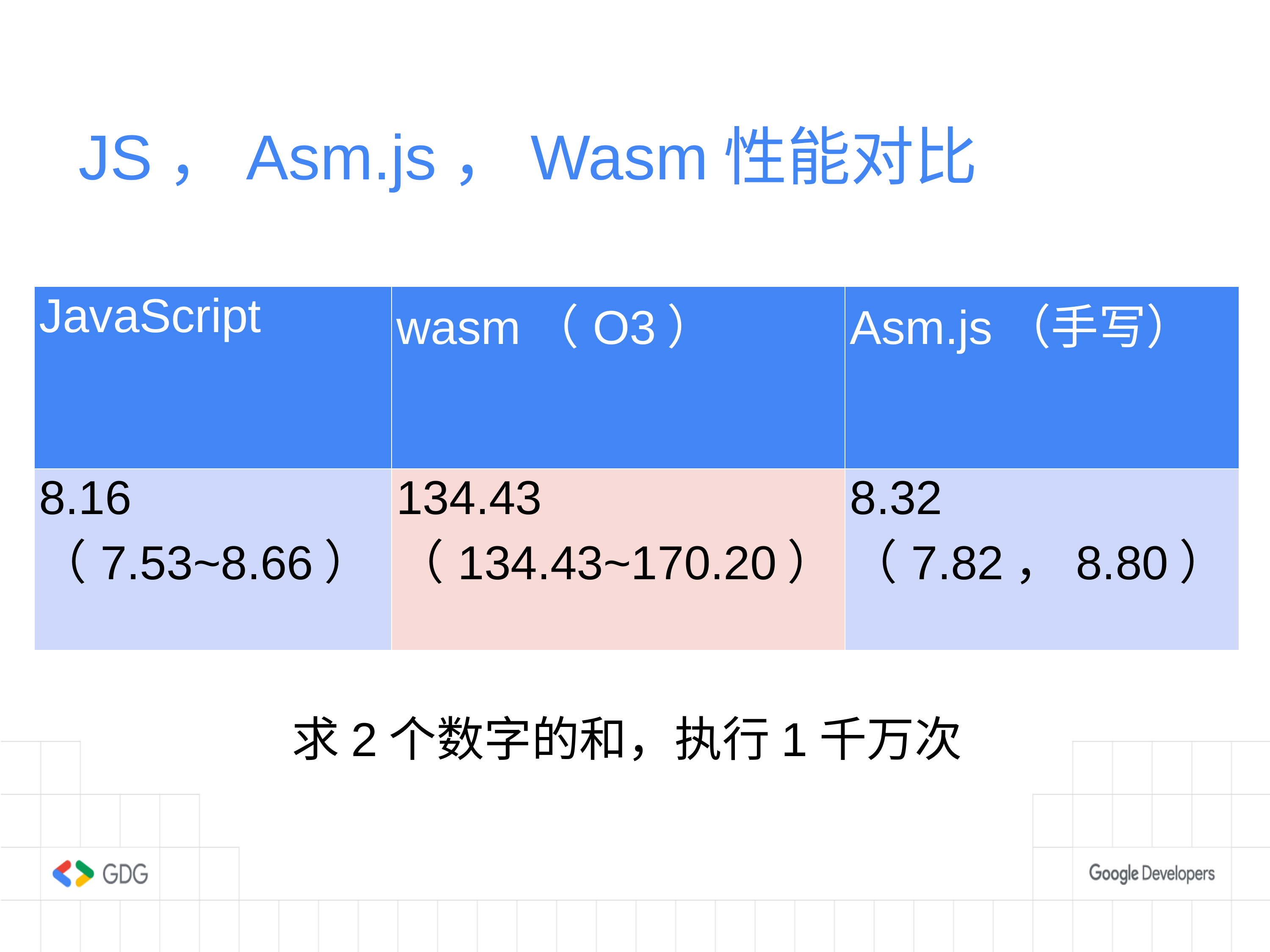

JS，Asm.js，Wasm性能对比
| JavaScript | wasm（O3） | Asm.js（手写） |
| --- | --- | --- |
| 8.16 （7.53~8.66） | 134.43 （134.43~170.20） | 8.32 （7.82，8.80） |
求2个数字的和，执行1千万次